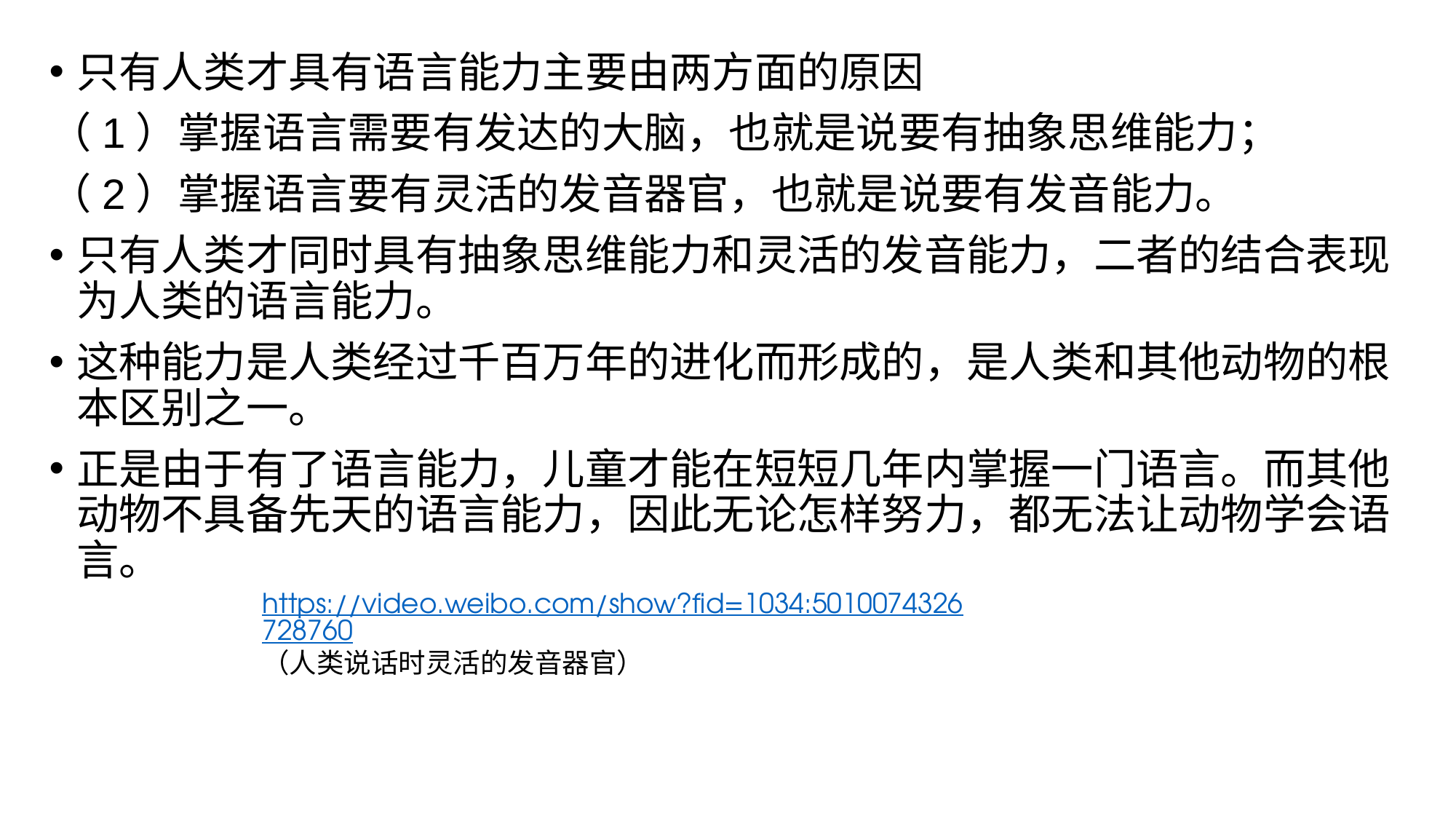

只有人类才具有语言能力主要由两方面的原因
（1）掌握语言需要有发达的大脑，也就是说要有抽象思维能力；
（2）掌握语言要有灵活的发音器官，也就是说要有发音能力。
只有人类才同时具有抽象思维能力和灵活的发音能力，二者的结合表现为人类的语言能力。
这种能力是人类经过千百万年的进化而形成的，是人类和其他动物的根本区别之一。
正是由于有了语言能力，儿童才能在短短几年内掌握一门语言。而其他动物不具备先天的语言能力，因此无论怎样努力，都无法让动物学会语言。

https://video.weibo.com/show?fid=1034:5010074326728760
（人类说话时灵活的发音器官）